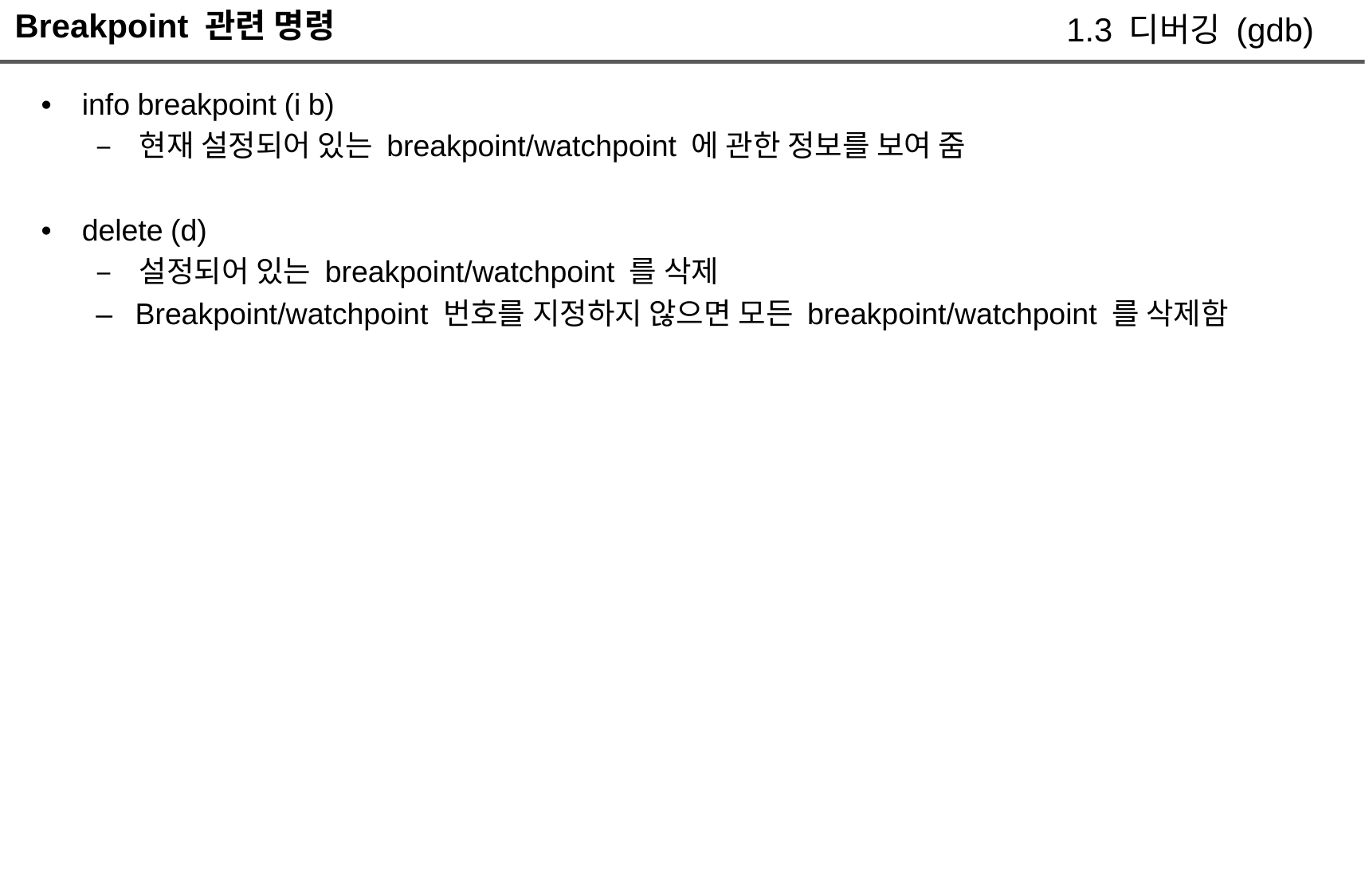

Breakpoint 관련 명령
1.3 디버깅 (gdb)

•    info breakpoint (i b)
	–   현재 설정되어 있는 breakpoint/watchpoint 에 관한 정보를 보여 줌

•    delete (d)
	–   설정되어 있는 breakpoint/watchpoint 를 삭제
	–   Breakpoint/watchpoint 번호를 지정하지 않으면 모든 breakpoint/watchpoint 를 삭제함